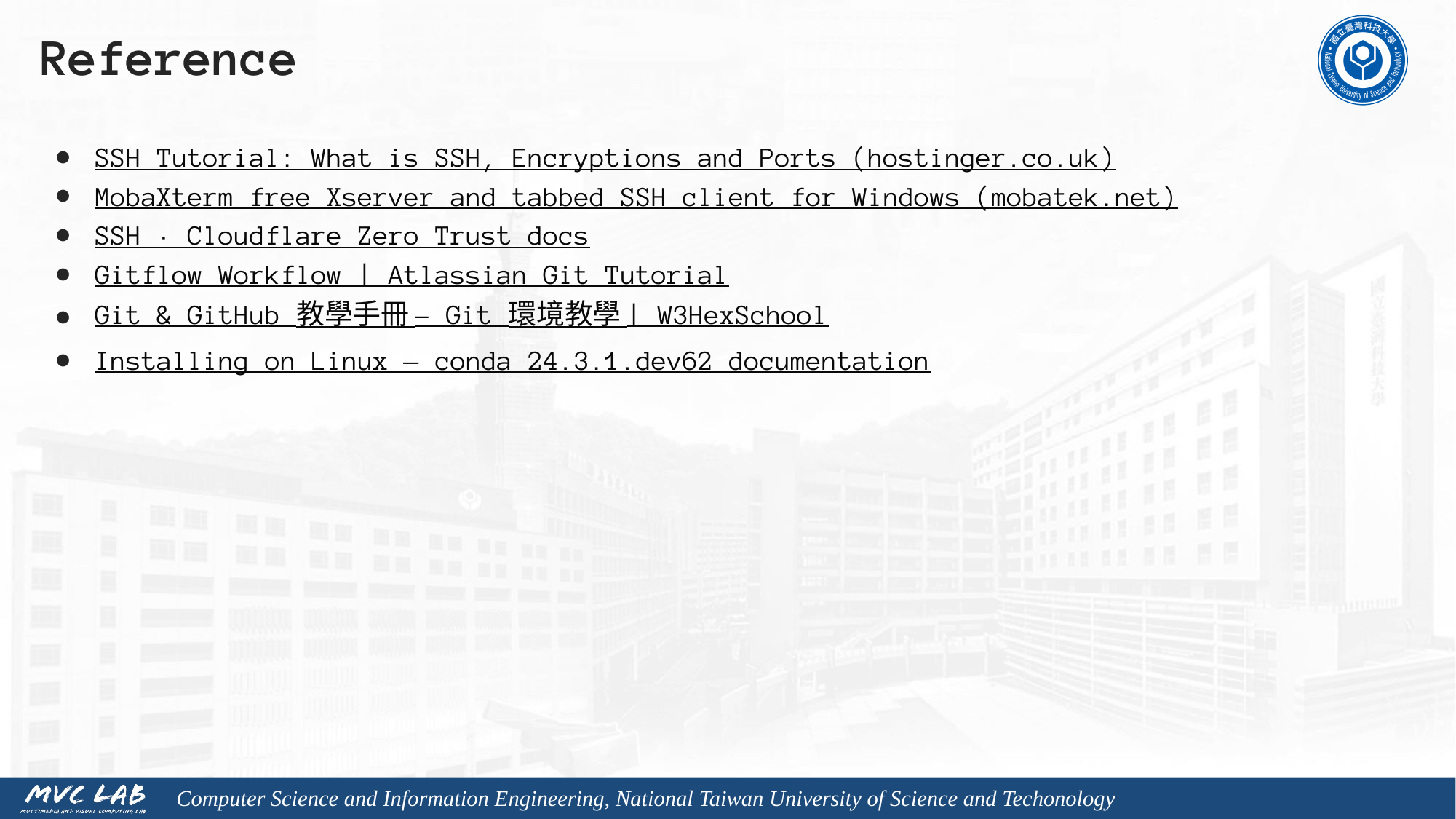

# Reference
SSH Tutorial: What is SSH, Encryptions and Ports (hostinger.co.uk)
MobaXterm free Xserver and tabbed SSH client for Windows (mobatek.net)
SSH · Cloudflare Zero Trust docs
Gitflow Workflow | Atlassian Git Tutorial
Git & GitHub 教學手冊 - Git 環境教學 | W3HexSchool
Installing on Linux — conda 24.3.1.dev62 documentation